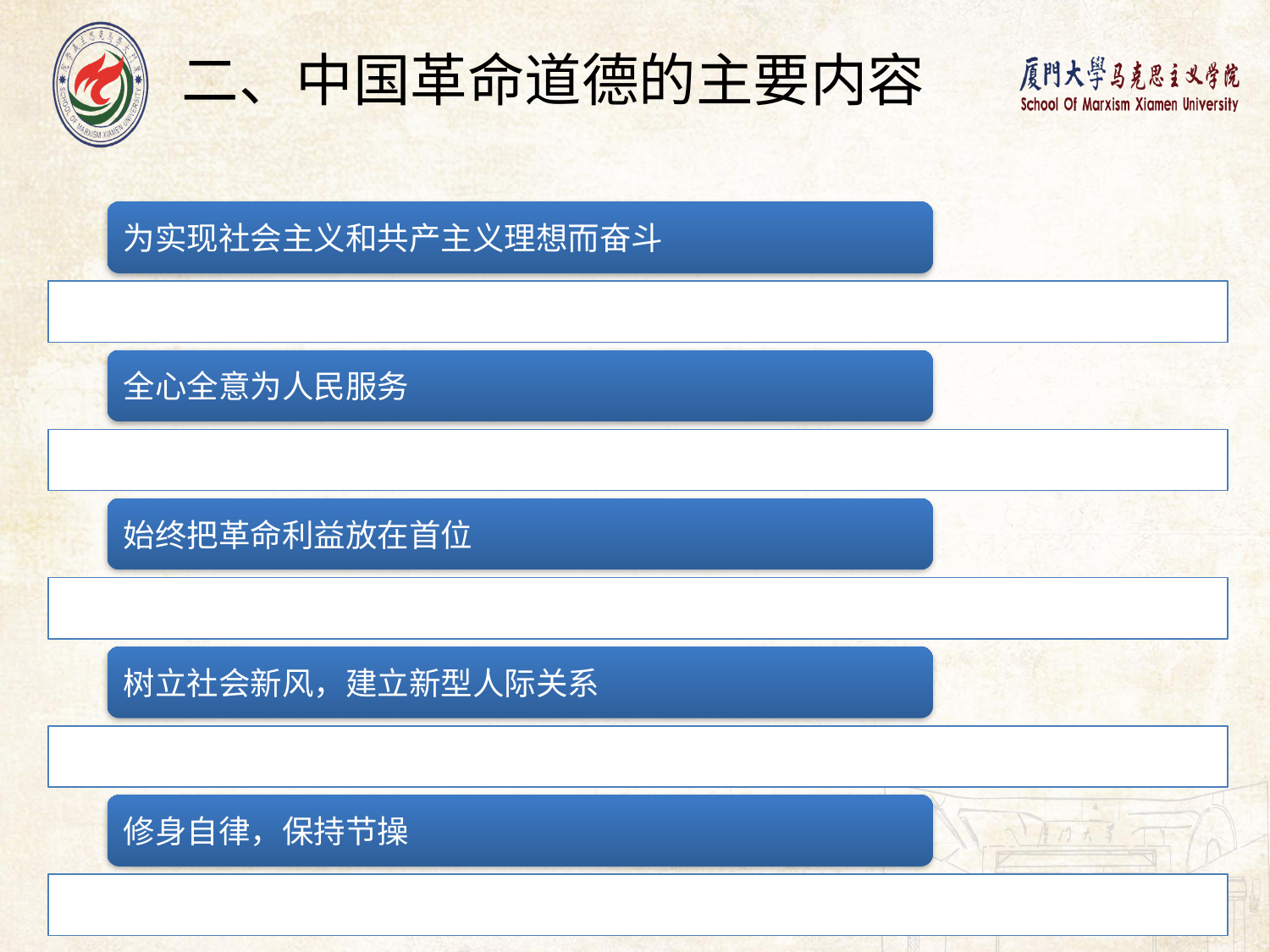

二、中国革命道德的主要内容
为实现社会主义和共产主义理想而奋斗
全心全意为人民服务
始终把革命利益放在首位
树立社会新风，建立新型人际关系
修身自律，保持节操